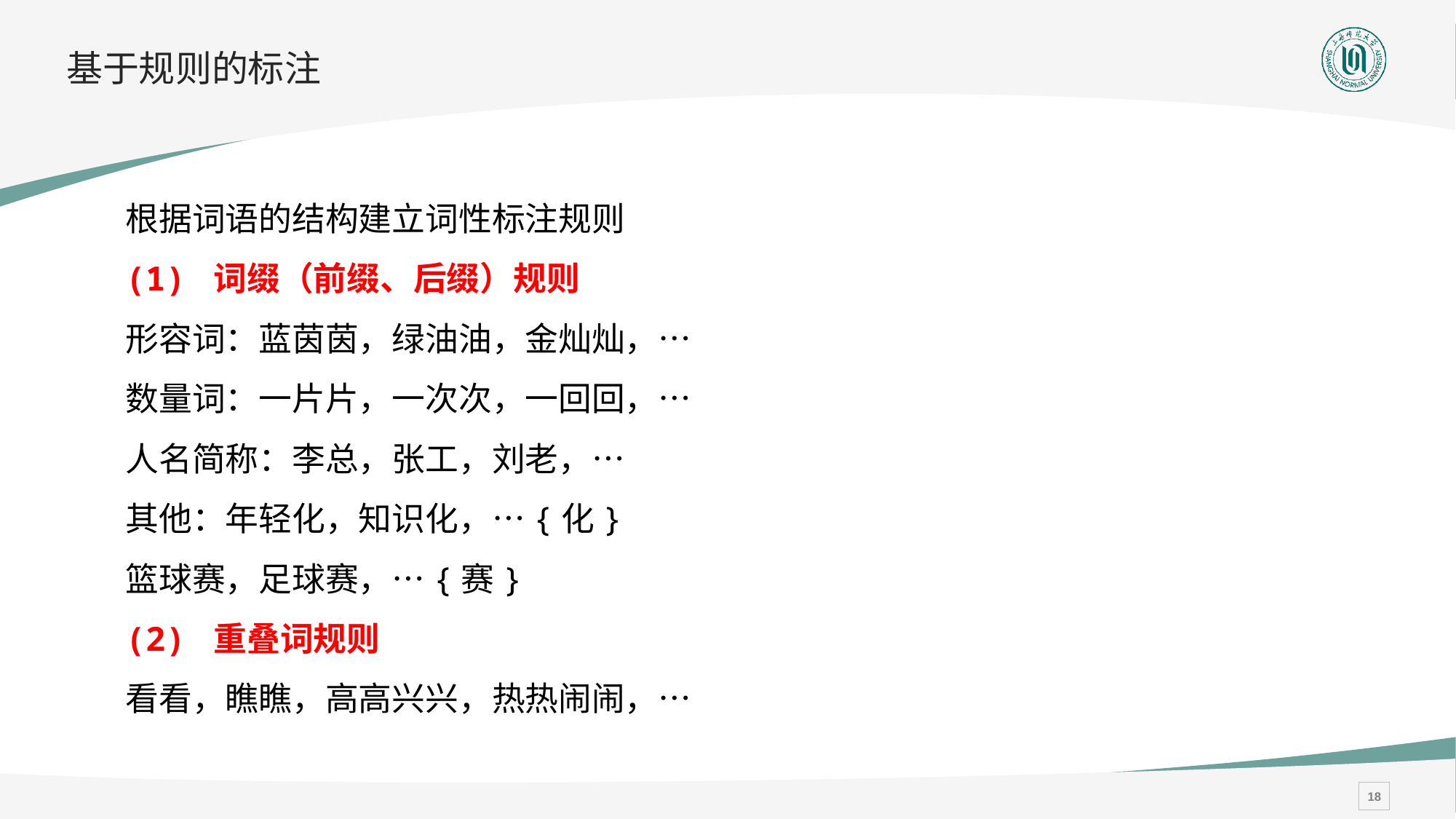

# 基于规则的标注
根据词语的结构建立词性标注规则
(1) 词缀（前缀、后缀）规则
形容词：蓝茵茵，绿油油，金灿灿，…
数量词：一片片，一次次，一回回，…
人名简称：李总，张工，刘老，…
其他：年轻化，知识化，…{化}
篮球赛，足球赛，…{赛}
(2) 重叠词规则
看看，瞧瞧，高高兴兴，热热闹闹，…